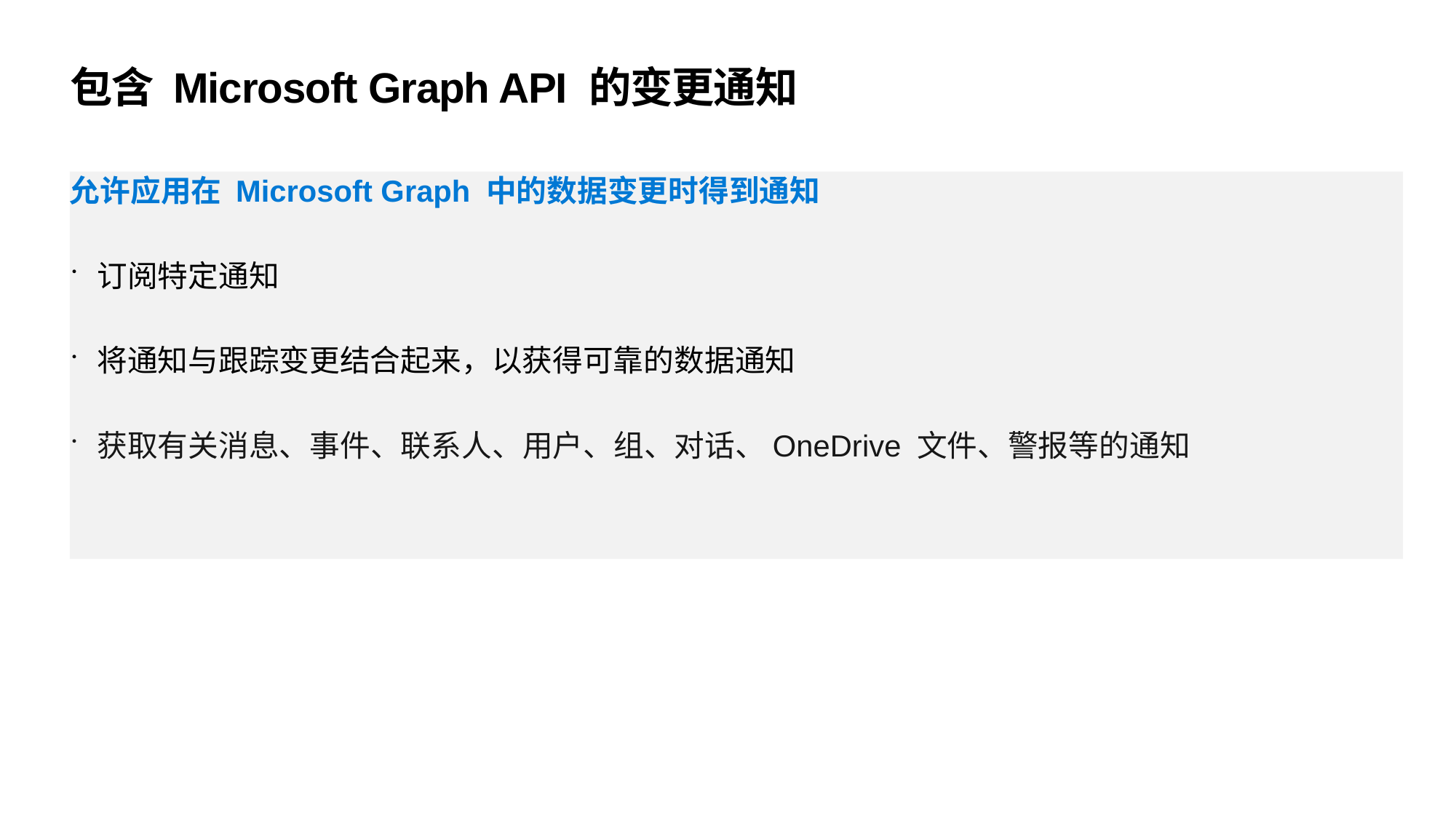

# 包含 Microsoft Graph API 的变更通知
允许应用在 Microsoft Graph 中的数据变更时得到通知

订阅特定通知

将通知与跟踪变更结合起来，以获得可靠的数据通知

获取有关消息、事件、联系人、用户、组、对话、OneDrive 文件、警报等的通知